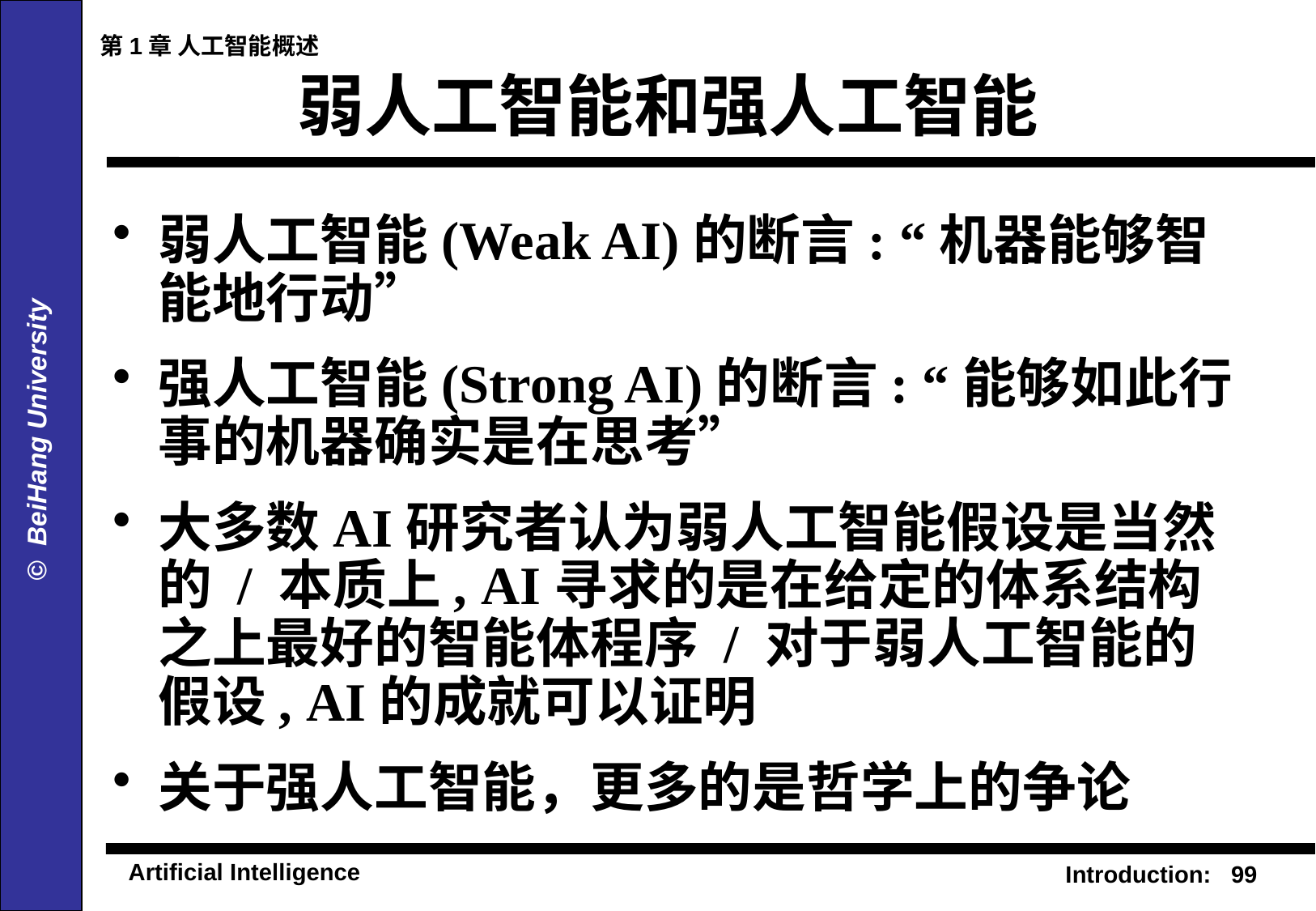

第1章 人工智能概述
# 弱人工智能和强人工智能
弱人工智能(Weak AI)的断言: “机器能够智能地行动”
强人工智能(Strong AI)的断言: “能够如此行事的机器确实是在思考”
大多数AI研究者认为弱人工智能假设是当然的 / 本质上, AI寻求的是在给定的体系结构之上最好的智能体程序 / 对于弱人工智能的假设, AI的成就可以证明
关于强人工智能，更多的是哲学上的争论